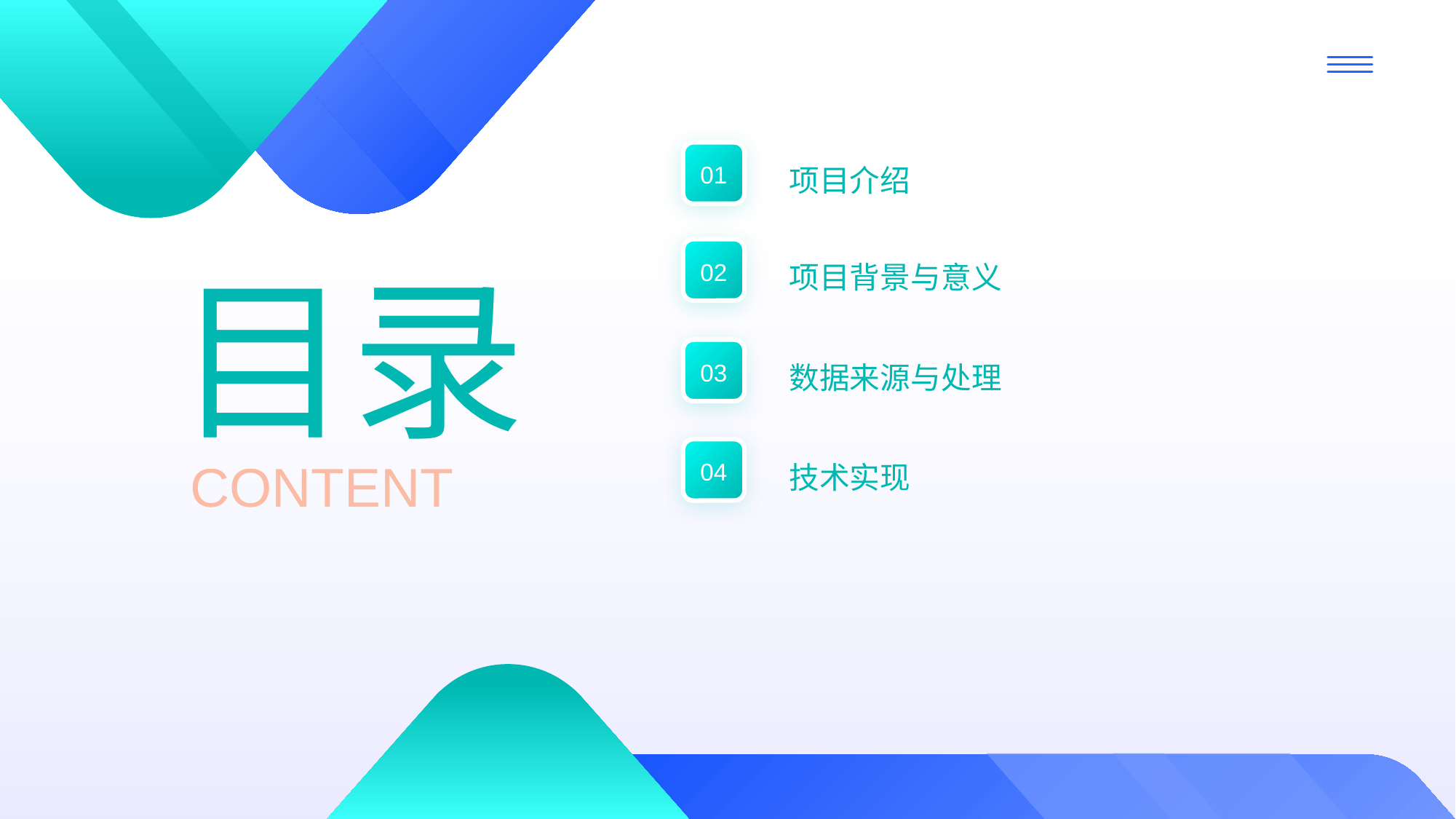

01
项目介绍
02
目录
项目背景与意义
03
数据来源与处理
04
技术实现
CONTENT